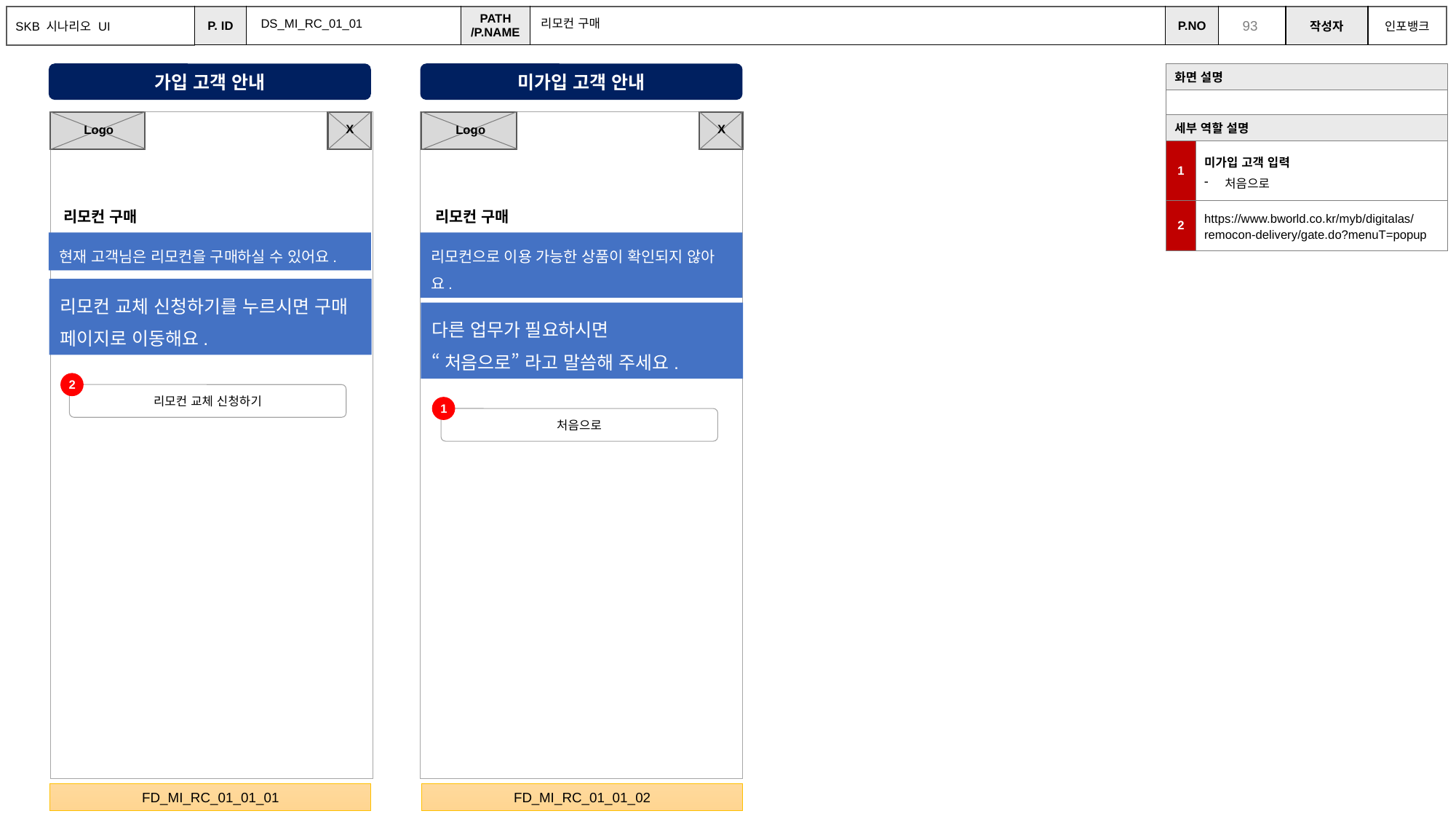

DS_MI_RC_01_01
리모컨 구매
가입 고객 안내
미가입 고객 안내
| 화면 설명 |  |
| --- | --- |
|  |  |
| 세부 역할 설명 |  |
| 1 | 미가입 고객 입력 처음으로 |
| 2 | https://www.bworld.co.kr/myb/digitalas/remocon-delivery/gate.do?menuT=popup |

X

X

Logo

Logo
리모컨 구매
리모컨 구매
현재 고객님은 리모컨을 구매하실 수 있어요.
리모컨으로 이용 가능한 상품이 확인되지 않아요.
리모컨 교체 신청하기를 누르시면 구매 페이지로 이동해요.
다른 업무가 필요하시면
“처음으로” 라고 말씀해 주세요.
2

리모컨 교체 신청하기
1

처음으로
FD_MI_RC_01_01_01
FD_MI_RC_01_01_02